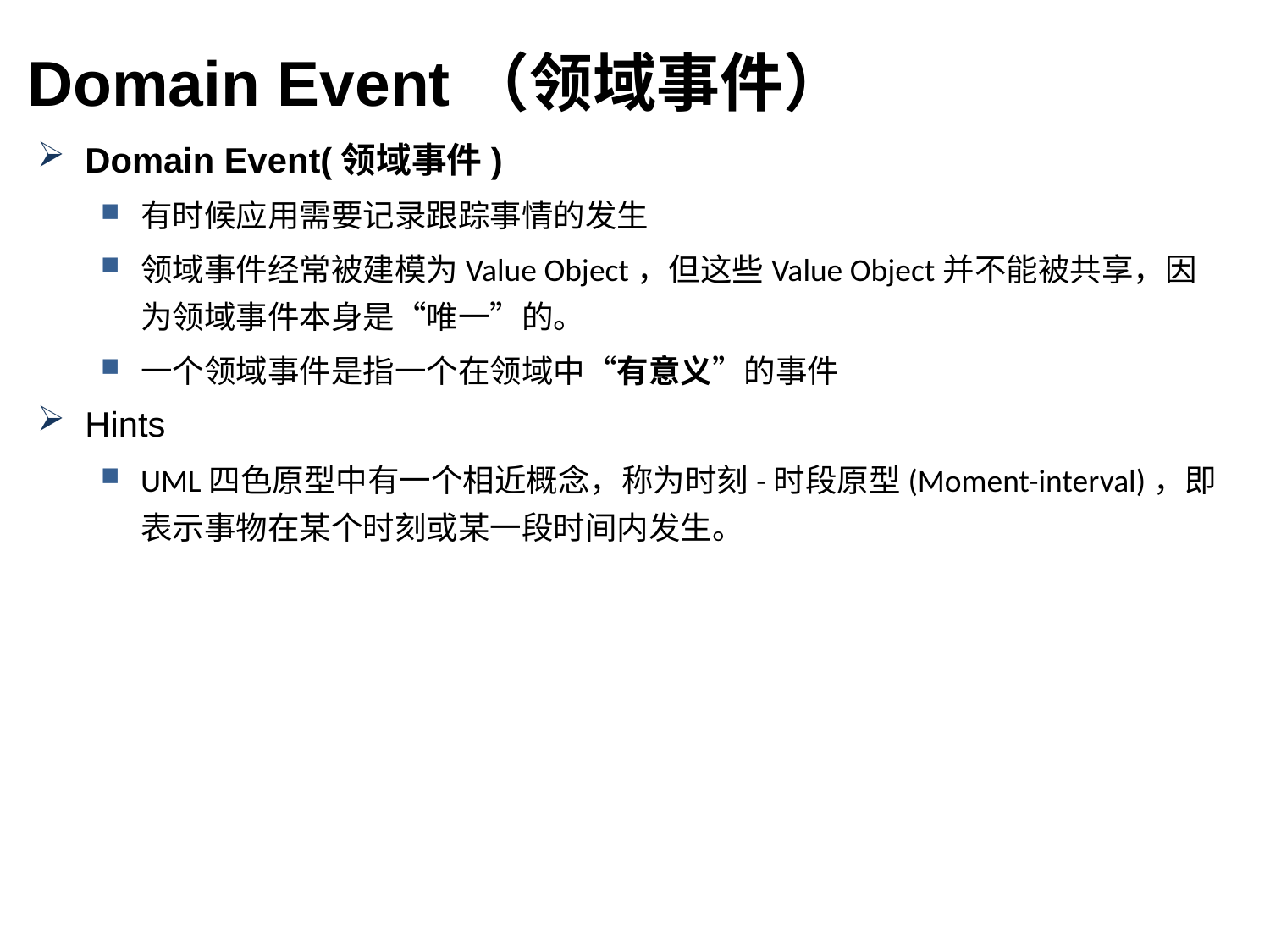

Domain Event（领域事件）
Domain Event(领域事件)
有时候应用需要记录跟踪事情的发生
领域事件经常被建模为Value Object，但这些Value Object并不能被共享，因为领域事件本身是“唯一”的。
一个领域事件是指一个在领域中“有意义”的事件
Hints
UML四色原型中有一个相近概念，称为时刻-时段原型(Moment-interval)，即表示事物在某个时刻或某一段时间内发生。